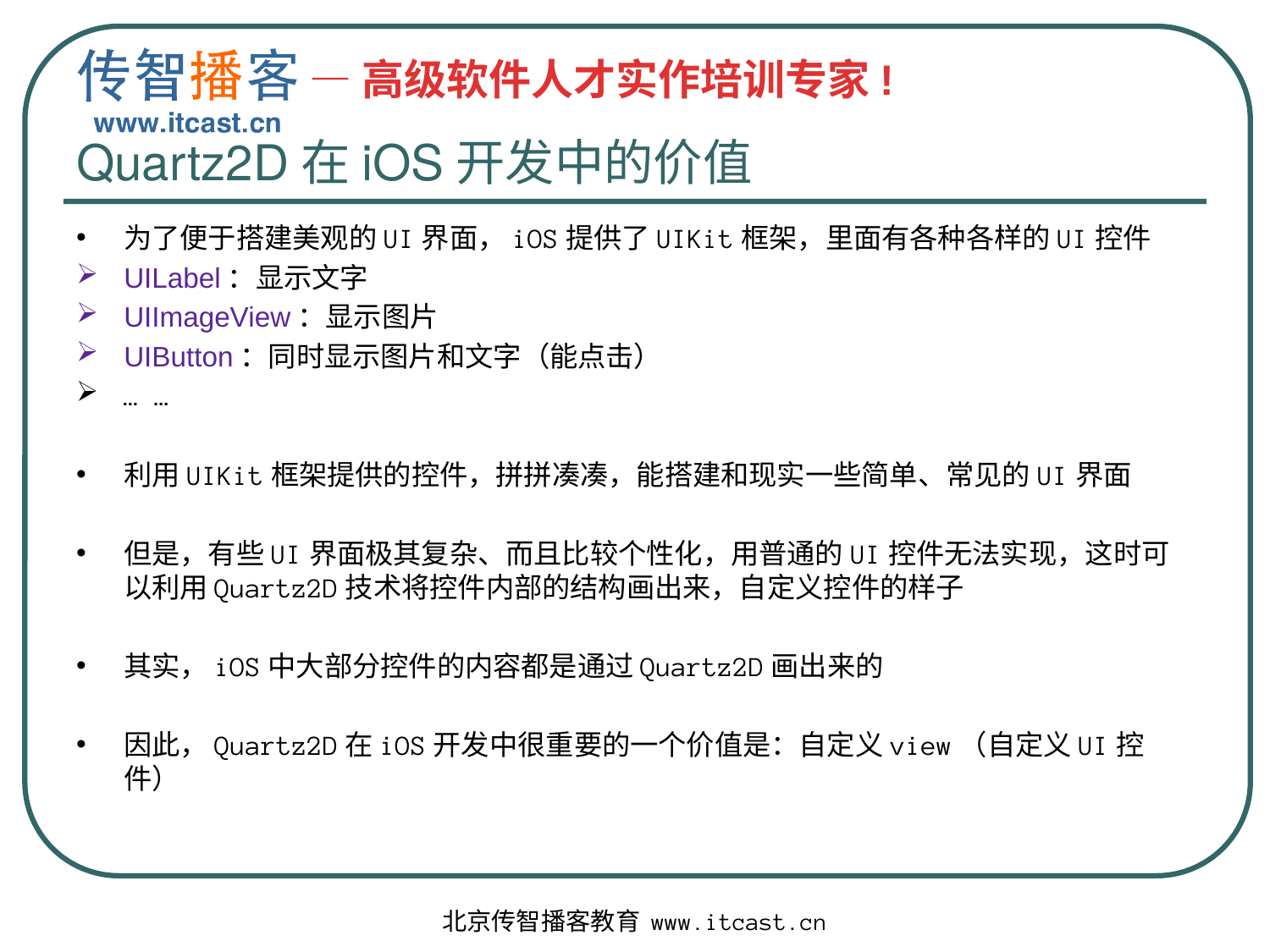

# Quartz2D在iOS开发中的价值
为了便于搭建美观的UI界面，iOS提供了UIKit框架，里面有各种各样的UI控件
UILabel：显示文字
UIImageView：显示图片
UIButton：同时显示图片和文字（能点击）
… …

利用UIKit框架提供的控件，拼拼凑凑，能搭建和现实一些简单、常见的UI界面

但是，有些UI界面极其复杂、而且比较个性化，用普通的UI控件无法实现，这时可以利用Quartz2D技术将控件内部的结构画出来，自定义控件的样子

其实，iOS中大部分控件的内容都是通过Quartz2D画出来的

因此，Quartz2D在iOS开发中很重要的一个价值是：自定义view（自定义UI控件）